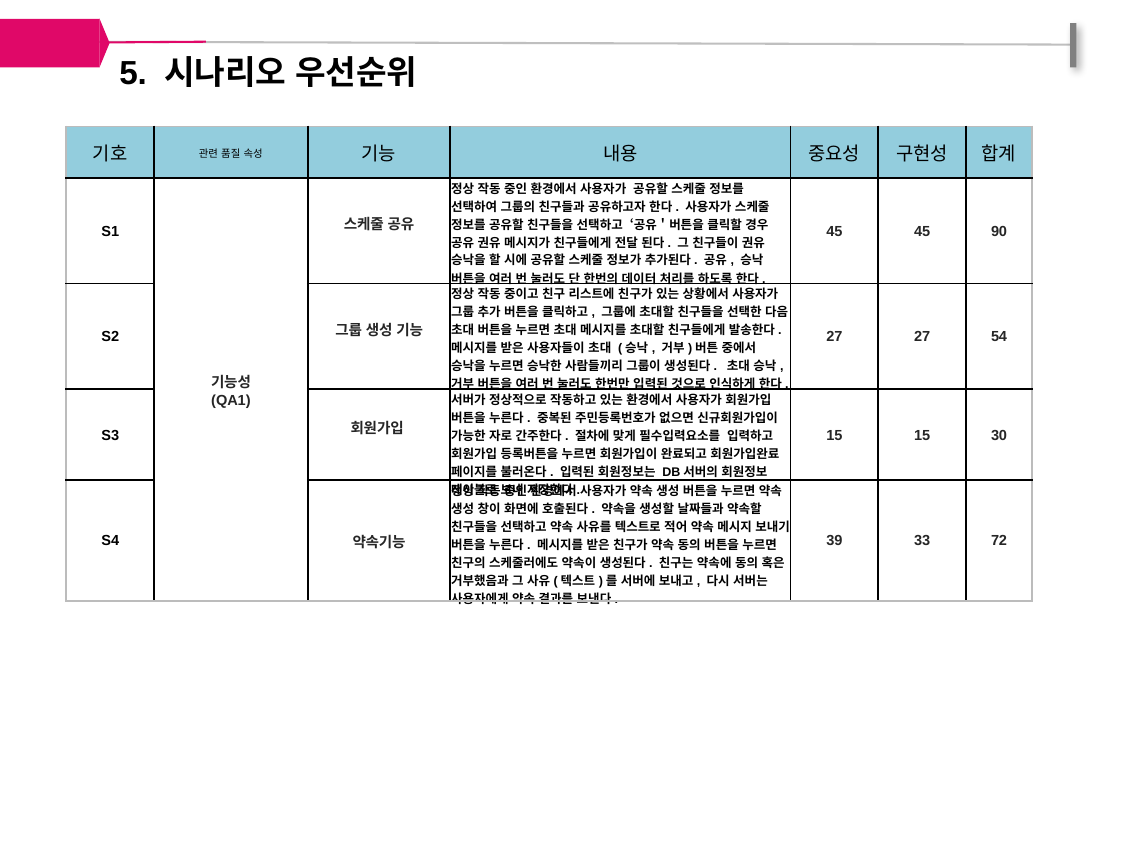

5. 시나리오 우선순위
| 기호 | 관련 품질 속성 | 기능 | 내용 | 중요성 | 구현성 | 합계 |
| --- | --- | --- | --- | --- | --- | --- |
| S1 | 기능성 (QA1) | 스케줄 공유 | 정상 작동 중인 환경에서 사용자가 공유할 스케줄 정보를 선택하여 그룹의 친구들과 공유하고자 한다. 사용자가 스케줄 정보를 공유할 친구들을 선택하고 ‘공유＇버튼을 클릭할 경우 공유 권유 메시지가 친구들에게 전달 된다. 그 친구들이 권유 승낙을 할 시에 공유할 스케줄 정보가 추가된다. 공유, 승낙 버튼을 여러 번 눌러도 단 한번의 데이터 처리를 하도록 한다. | 45 | 45 | 90 |
| S2 |  | 그룹 생성 기능 | 정상 작동 중이고 친구 리스트에 친구가 있는 상황에서 사용자가 그룹 추가 버튼을 클릭하고, 그룹에 초대할 친구들을 선택한 다음 초대 버튼을 누르면 초대 메시지를 초대할 친구들에게 발송한다. 메시지를 받은 사용자들이 초대 (승낙, 거부)버튼 중에서 승낙을 누르면 승낙한 사람들끼리 그룹이 생성된다. 초대 승낙, 거부 버튼을 여러 번 눌러도 한번만 입력된 것으로 인식하게 한다. | 27 | 27 | 54 |
| S3 |  | 회원가입 | 서버가 정상적으로 작동하고 있는 환경에서 사용자가 회원가입 버튼을 누른다. 중복된 주민등록번호가 없으면 신규회원가입이 가능한 자로 간주한다. 절차에 맞게 필수입력요소를 입력하고 회원가입 등록버튼을 누르면 회원가입이 완료되고 회원가입완료 페이지를 불러온다. 입력된 회원정보는 DB서버의 회원정보 테이블로 보내 저장한다. | 15 | 15 | 30 |
| S4 |  | 약속기능 | 정상 작동 중인 환경에서 사용자가 약속 생성 버튼을 누르면 약속 생성 창이 화면에 호출된다. 약속을 생성할 날짜들과 약속할 친구들을 선택하고 약속 사유를 텍스트로 적어 약속 메시지 보내기 버튼을 누른다. 메시지를 받은 친구가 약속 동의 버튼을 누르면 친구의 스케줄러에도 약속이 생성된다. 친구는 약속에 동의 혹은 거부했음과 그 사유(텍스트)를 서버에 보내고, 다시 서버는 사용자에게 약속 결과를 보낸다. | 39 | 33 | 72 |